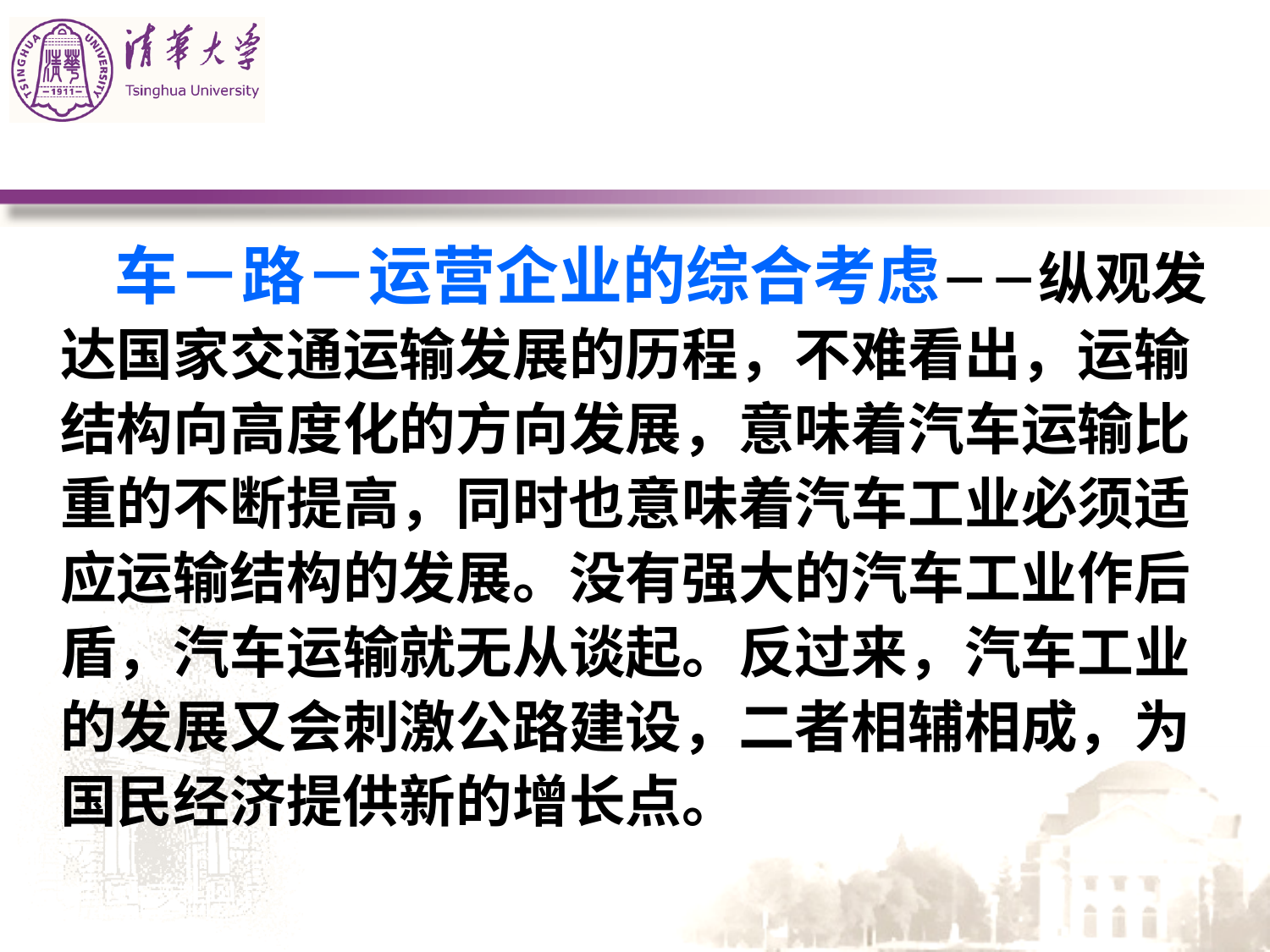

#
      车－路－运营企业的综合考虑－－纵观发达国家交通运输发展的历程，不难看出，运输结构向高度化的方向发展，意味着汽车运输比重的不断提高，同时也意味着汽车工业必须适应运输结构的发展。没有强大的汽车工业作后盾，汽车运输就无从谈起。反过来，汽车工业的发展又会刺激公路建设，二者相辅相成，为国民经济提供新的增长点。